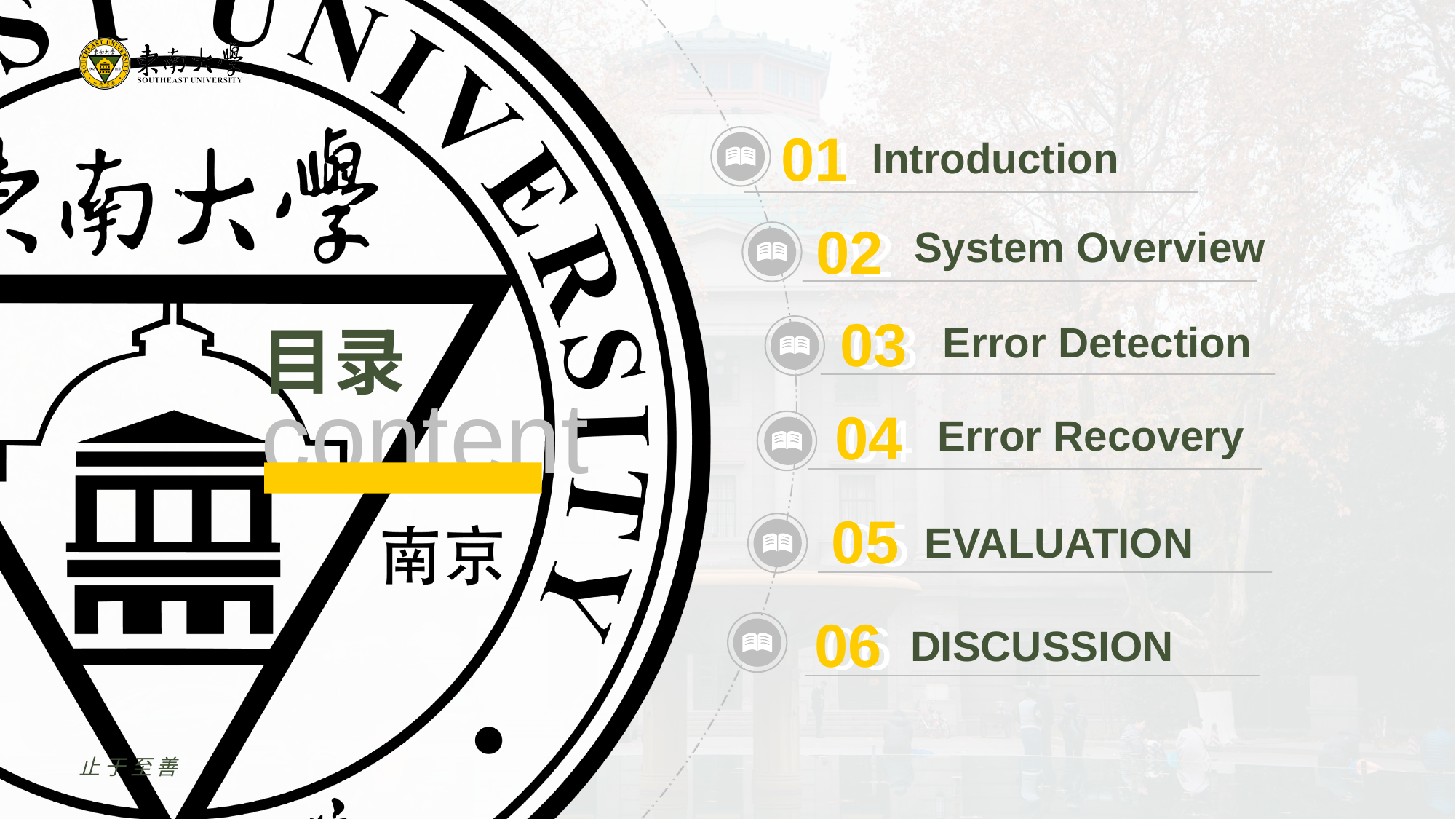

01
01
Introduction

02
02
System Overview

03
03
Error Detection

04
04
Error Recovery

05
05
EVALUATION

06
06

DISCUSSION
止于至善